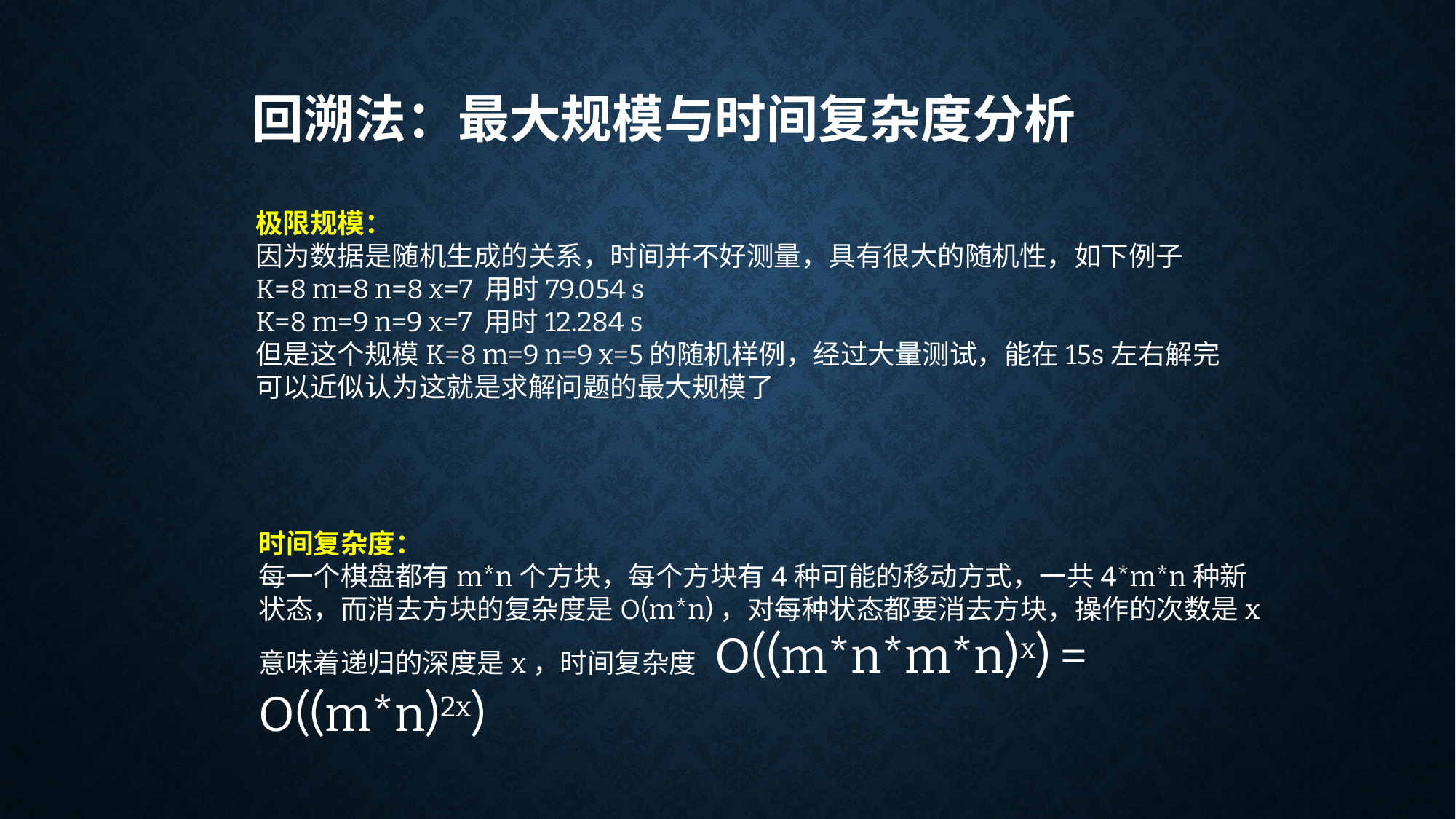

# 回溯法：最大规模与时间复杂度分析
极限规模：
因为数据是随机生成的关系，时间并不好测量，具有很大的随机性，如下例子
K=8 m=8 n=8 x=7 用时79.054 s
K=8 m=9 n=9 x=7 用时12.284 s
但是这个规模K=8 m=9 n=9 x=5的随机样例，经过大量测试，能在15s左右解完
可以近似认为这就是求解问题的最大规模了

时间复杂度：
每一个棋盘都有m*n个方块，每个方块有4种可能的移动方式，一共4*m*n种新状态，而消去方块的复杂度是O(m*n)，对每种状态都要消去方块，操作的次数是x意味着递归的深度是x，时间复杂度  O((m*n*m*n)x) = O((m*n)2x)